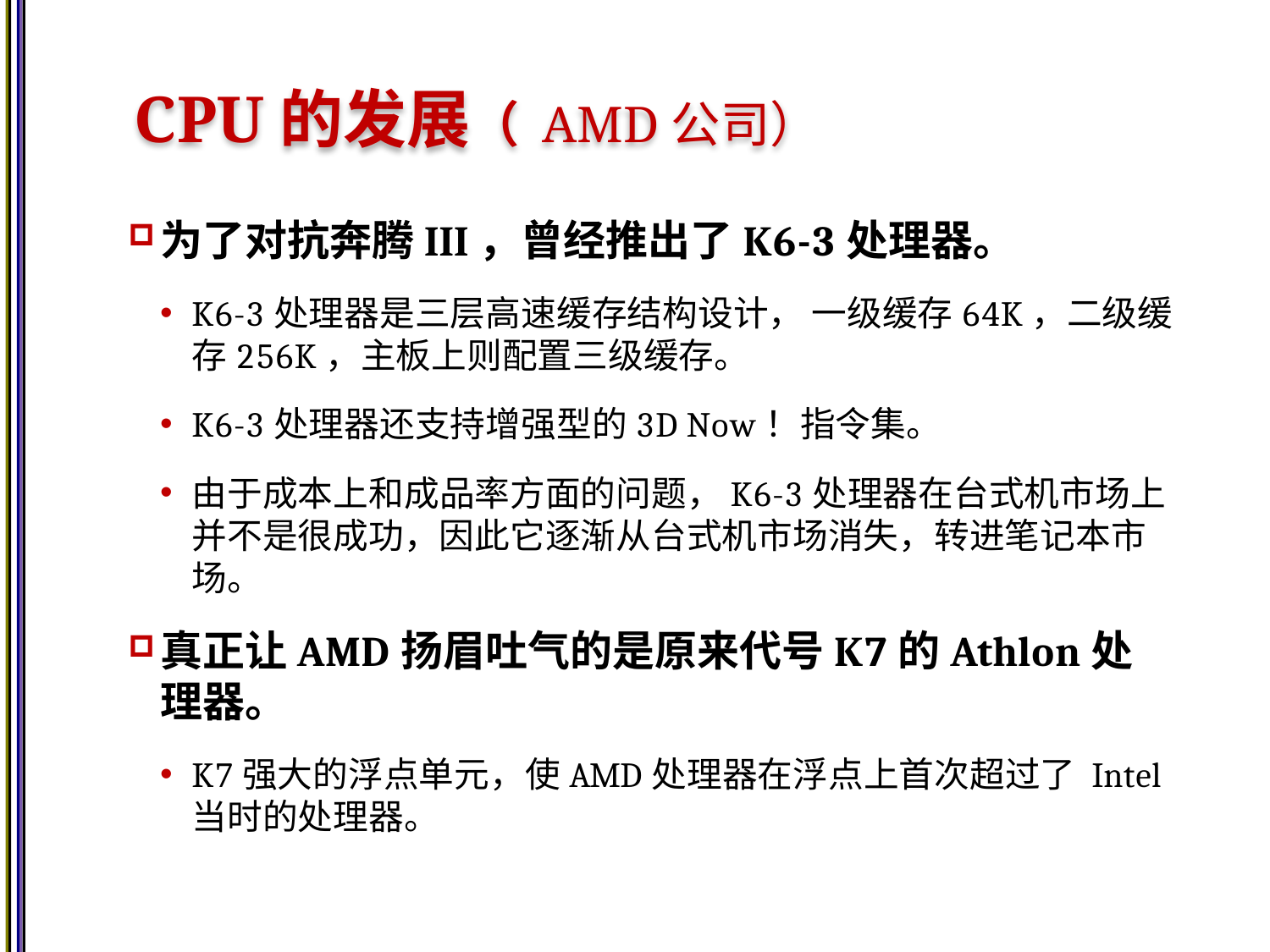

# CPU的发展（ AMD公司）
为了对抗奔腾III，曾经推出了K6-3处理器。
K6-3处理器是三层高速缓存结构设计， 一级缓存64K，二级缓存256K，主板上则配置三级缓存。
K6-3处理器还支持增强型的3D Now！指令集。
由于成本上和成品率方面的问题，K6-3处理器在台式机市场上并不是很成功，因此它逐渐从台式机市场消失，转进笔记本市场。
真正让AMD扬眉吐气的是原来代号K7的Athlon处理器。
K7强大的浮点单元，使AMD处理器在浮点上首次超过了 Intel当时的处理器。
10